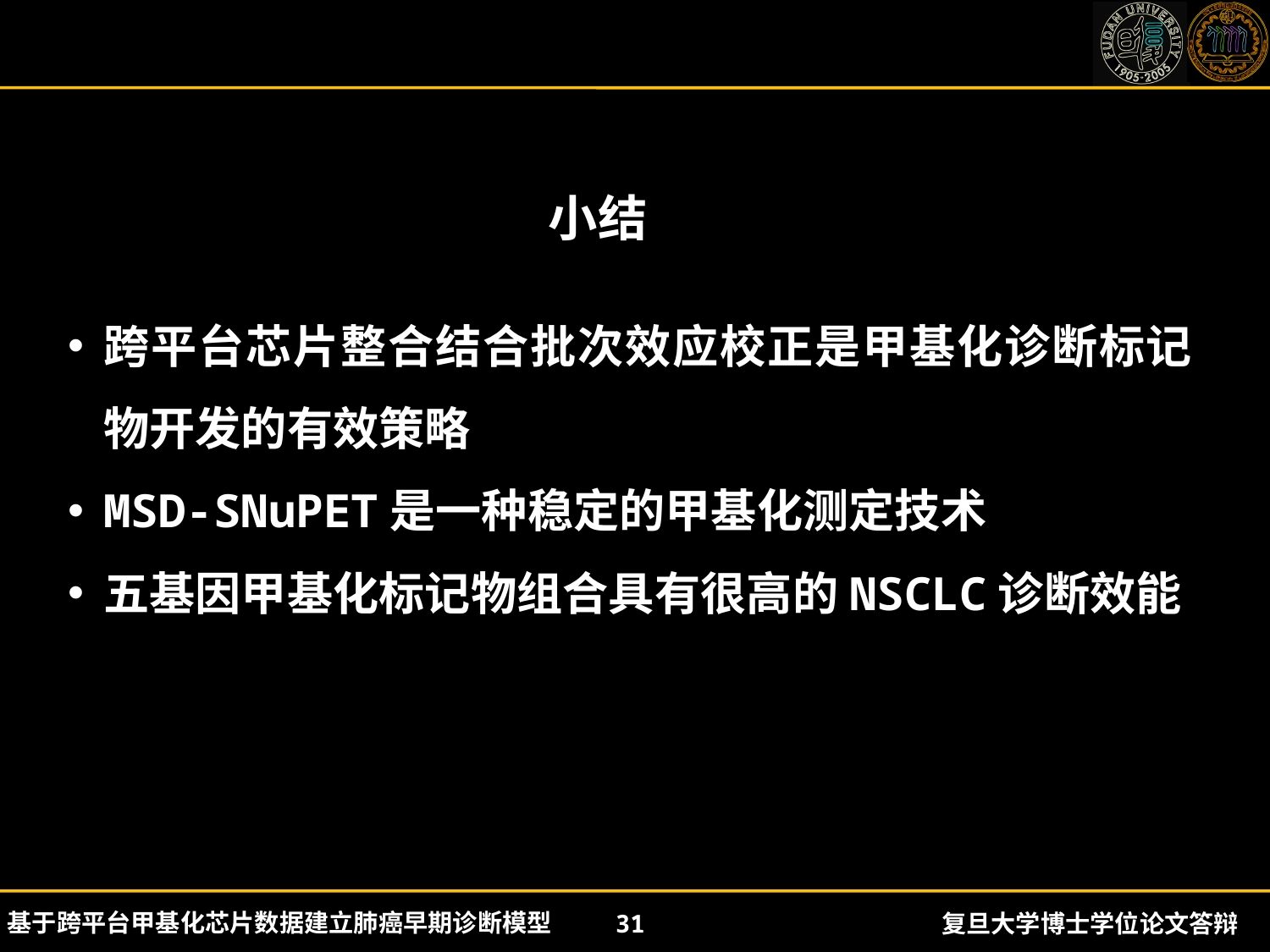

小结
跨平台芯片整合结合批次效应校正是甲基化诊断标记物开发的有效策略
MSD-SNuPET是一种稳定的甲基化测定技术
五基因甲基化标记物组合具有很高的NSCLC诊断效能
基于跨平台甲基化芯片数据建立肺癌早期诊断模型

31
复旦大学博士学位论文答辩